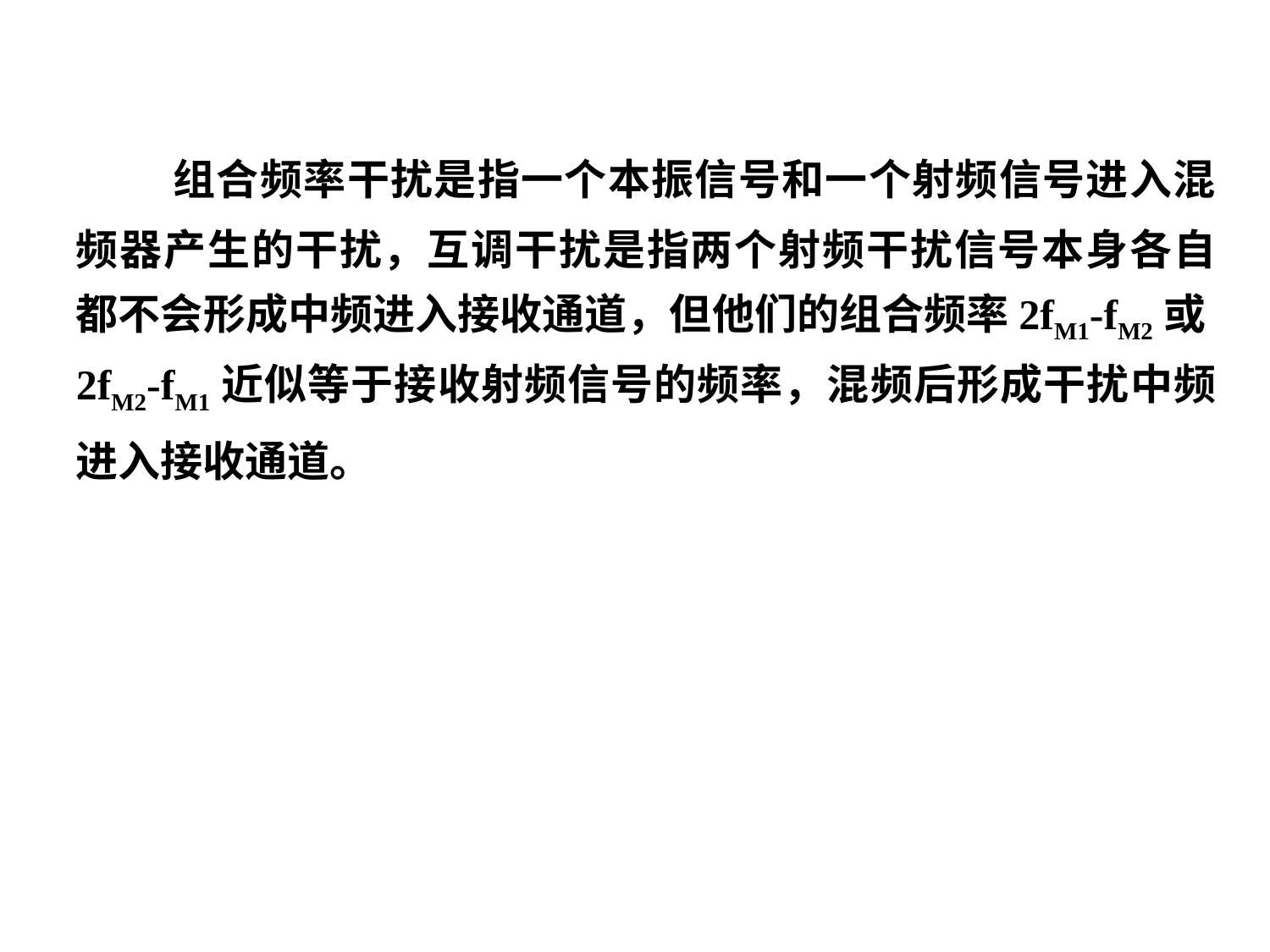

组合频率干扰是指一个本振信号和一个射频信号进入混频器产生的干扰，互调干扰是指两个射频干扰信号本身各自都不会形成中频进入接收通道，但他们的组合频率2fM1-fM2或2fM2-fM1近似等于接收射频信号的频率，混频后形成干扰中频进入接收通道。